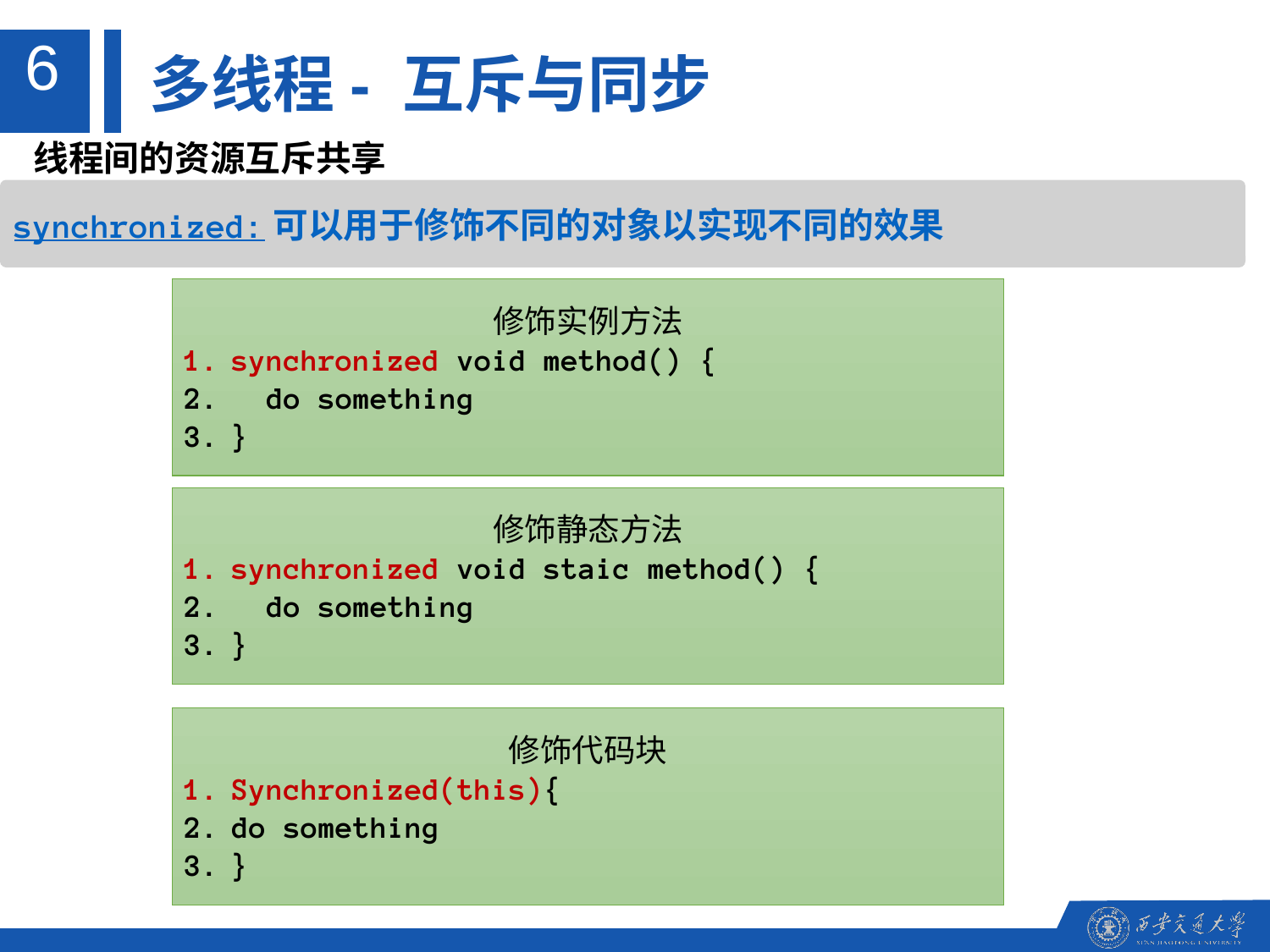

6
多线程- 互斥与同步
 线程间的资源互斥共享
synchronized:可以用于修饰不同的对象以实现不同的效果
修饰实例方法
synchronized void method() {
  do something
}
修饰静态方法
synchronized void staic method() {
  do something
}
修饰代码块
Synchronized(this){
do something
}